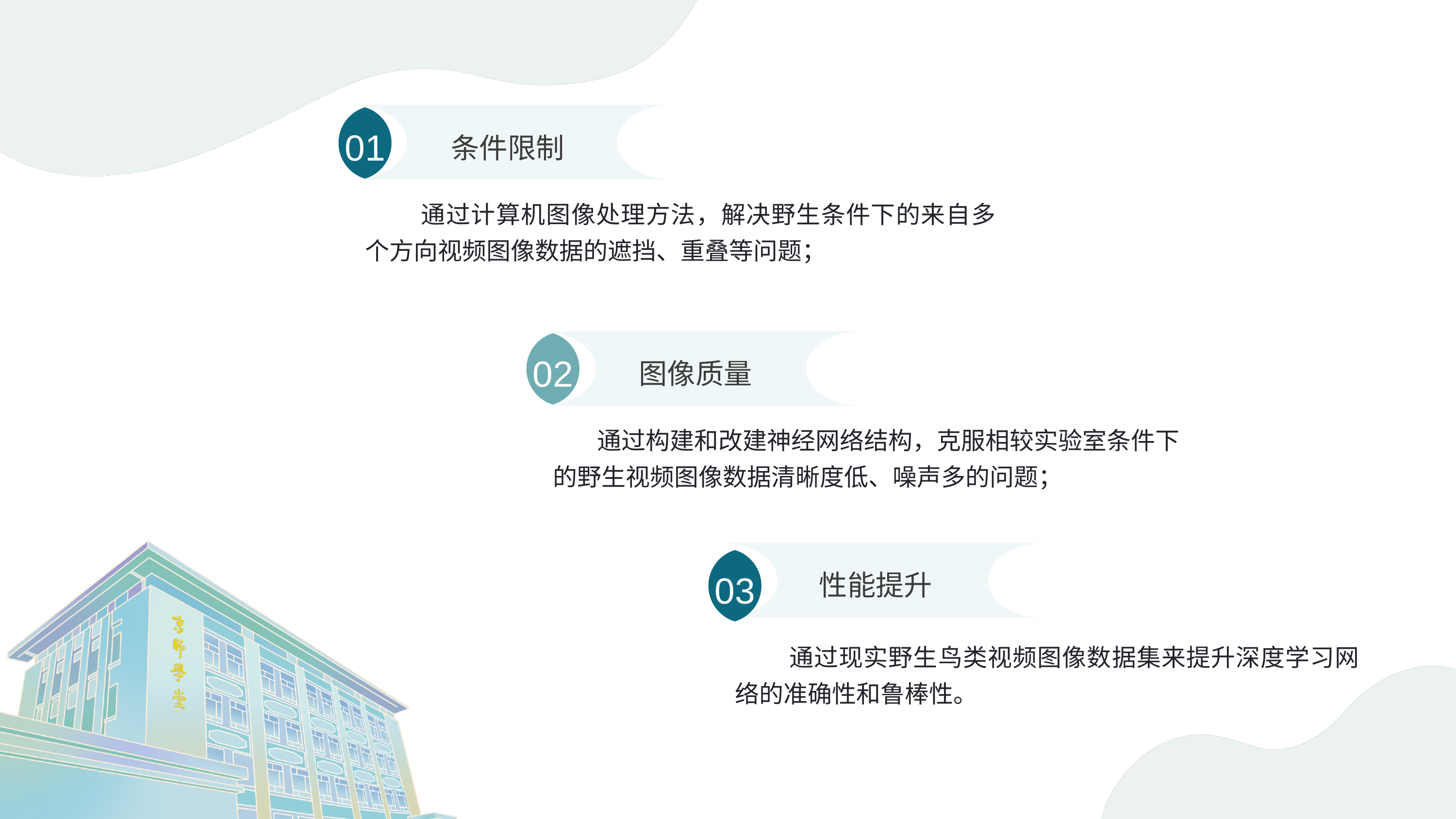

01
条件限制
        通过计算机图像处理方法，解决野生条件下的来自多个方向视频图像数据的遮挡、重叠等问题；

02
图像质量
       通过构建和改建神经网络结构，克服相较实验室条件下的野生视频图像数据清晰度低、噪声多的问题；

03
性能提升
        通过现实野生鸟类视频图像数据集来提升深度学习网络的准确性和鲁棒性。